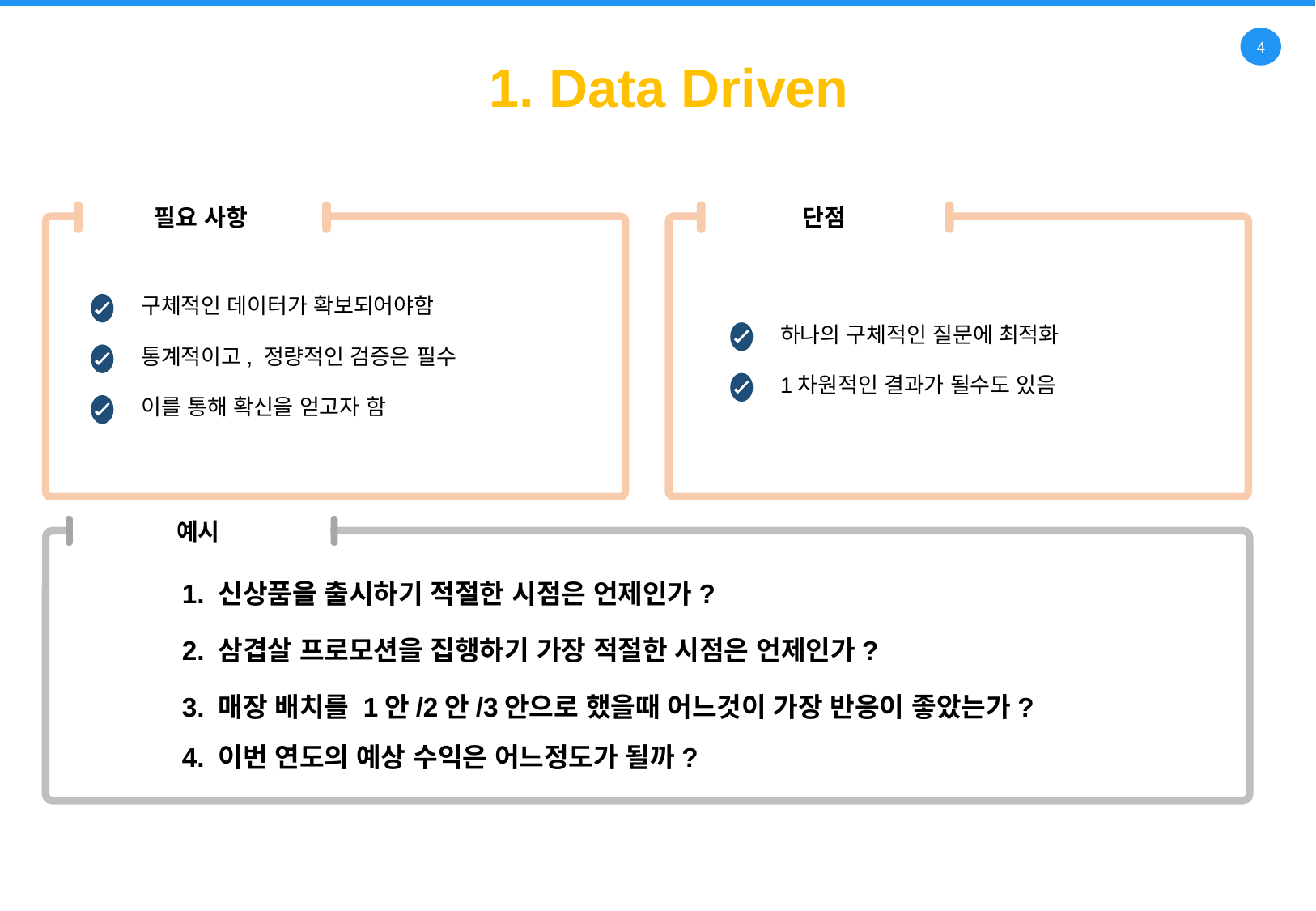

1. Data Driven
필요 사항
단점

구체적인 데이터가 확보되어야함

하나의 구체적인 질문에 최적화

통계적이고, 정량적인 검증은 필수

1차원적인 결과가 될수도 있음

이를 통해 확신을 얻고자 함

예시

1. 신상품을 출시하기 적절한 시점은 언제인가?
2. 삼겹살 프로모션을 집행하기 가장 적절한 시점은 언제인가?
3. 매장 배치를 1안/2안/3안으로 했을때 어느것이 가장 반응이 좋았는가?
4. 이번 연도의 예상 수익은 어느정도가 될까?